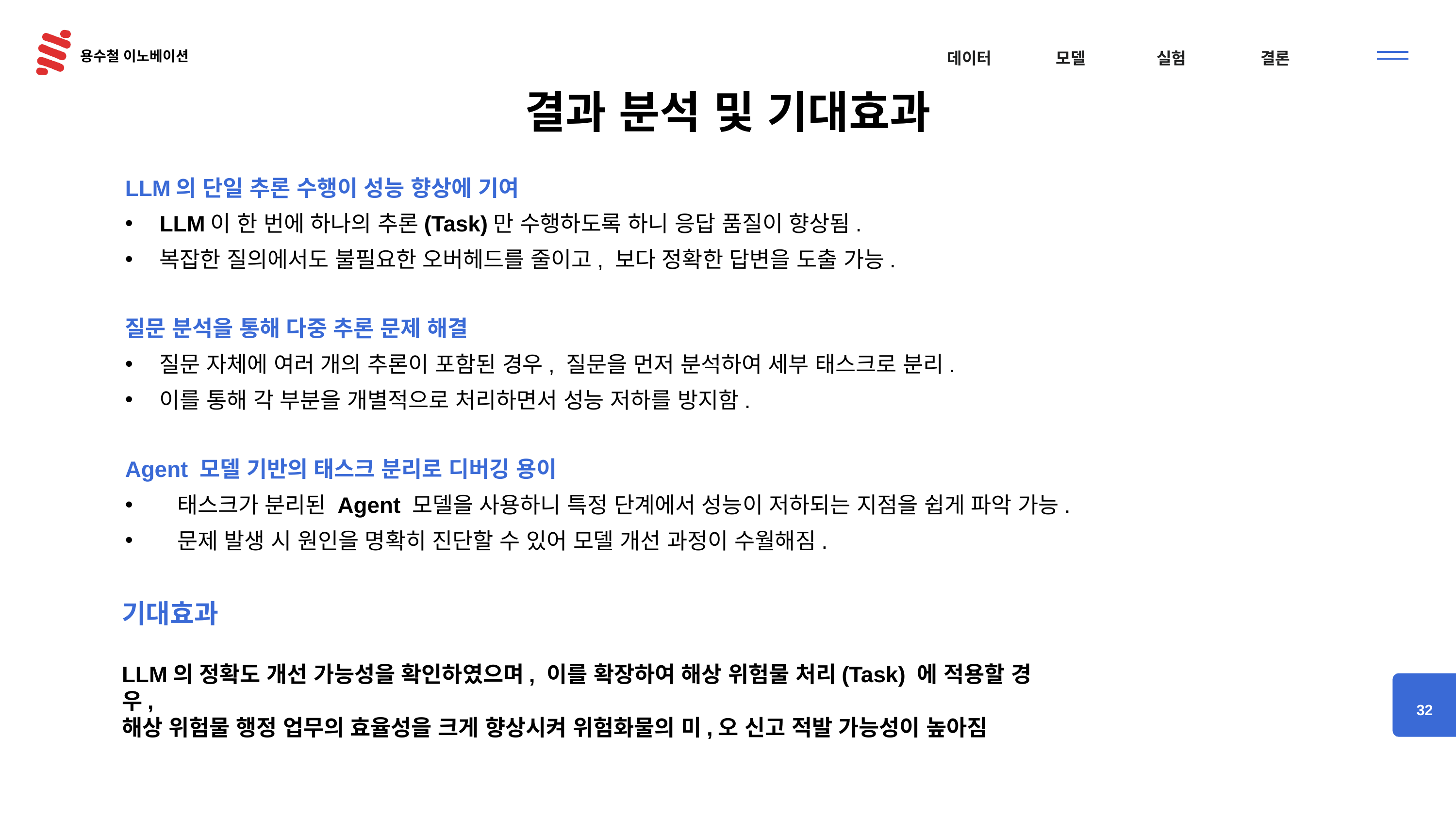

# 결과 분석 및 기대효과
LLM의 단일 추론 수행이 성능 향상에 기여
LLM이 한 번에 하나의 추론(Task)만 수행하도록 하니 응답 품질이 향상됨.
복잡한 질의에서도 불필요한 오버헤드를 줄이고, 보다 정확한 답변을 도출 가능.

질문 분석을 통해 다중 추론 문제 해결
질문 자체에 여러 개의 추론이 포함된 경우, 질문을 먼저 분석하여 세부 태스크로 분리.
이를 통해 각 부분을 개별적으로 처리하면서 성능 저하를 방지함.

Agent 모델 기반의 태스크 분리로 디버깅 용이
  태스크가 분리된 Agent 모델을 사용하니 특정 단계에서 성능이 저하되는 지점을 쉽게 파악 가능.
  문제 발생 시 원인을 명확히 진단할 수 있어 모델 개선 과정이 수월해짐.
기대효과

LLM의 정확도 개선 가능성을 확인하였으며, 이를 확장하여 해상 위험물 처리(Task) 에 적용할 경우,
해상 위험물 행정 업무의 효율성을 크게 향상시켜 위험화물의 미,오 신고 적발 가능성이 높아짐
32